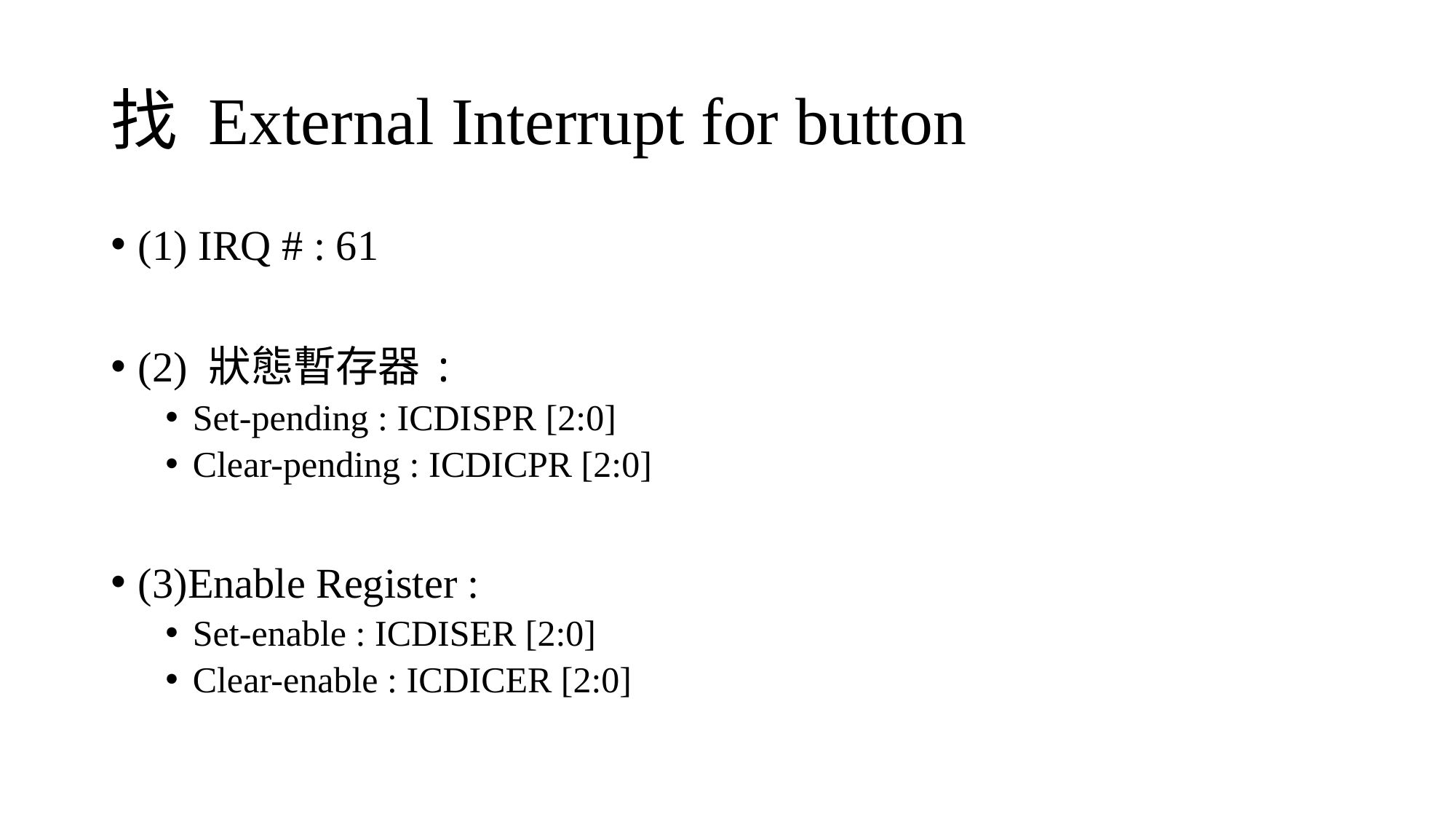

找 External Interrupt for button

(1) IRQ # : 61

(2) 狀態暫存器:
Set-pending : ICDISPR [2:0]
Clear-pending : ICDICPR [2:0]

(3)Enable Register :
Set-enable : ICDISER [2:0]
Clear-enable : ICDICER [2:0]